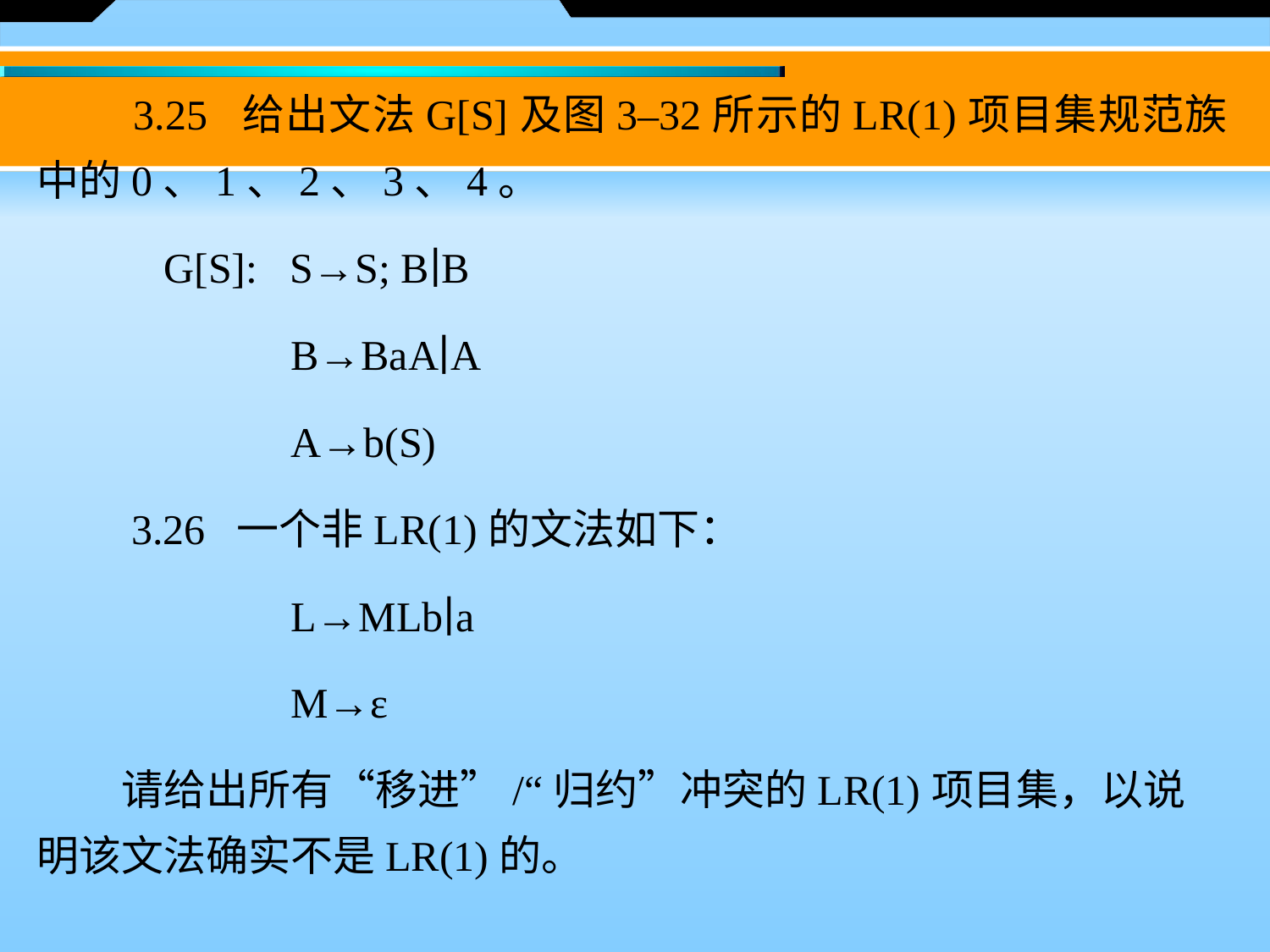

3.25  给出文法G[S]及图3–32所示的LR(1)项目集规范族中的0、1、2、3、4。
         	G[S]:   S→S; B∣B
		B→BaA∣A
		A→b(S)
　　3.26  一个非LR(1)的文法如下：
		L→MLb∣a
		M→ε
　　请给出所有“移进”/“归约”冲突的LR(1)项目集，以说明该文法确实不是LR(1)的。